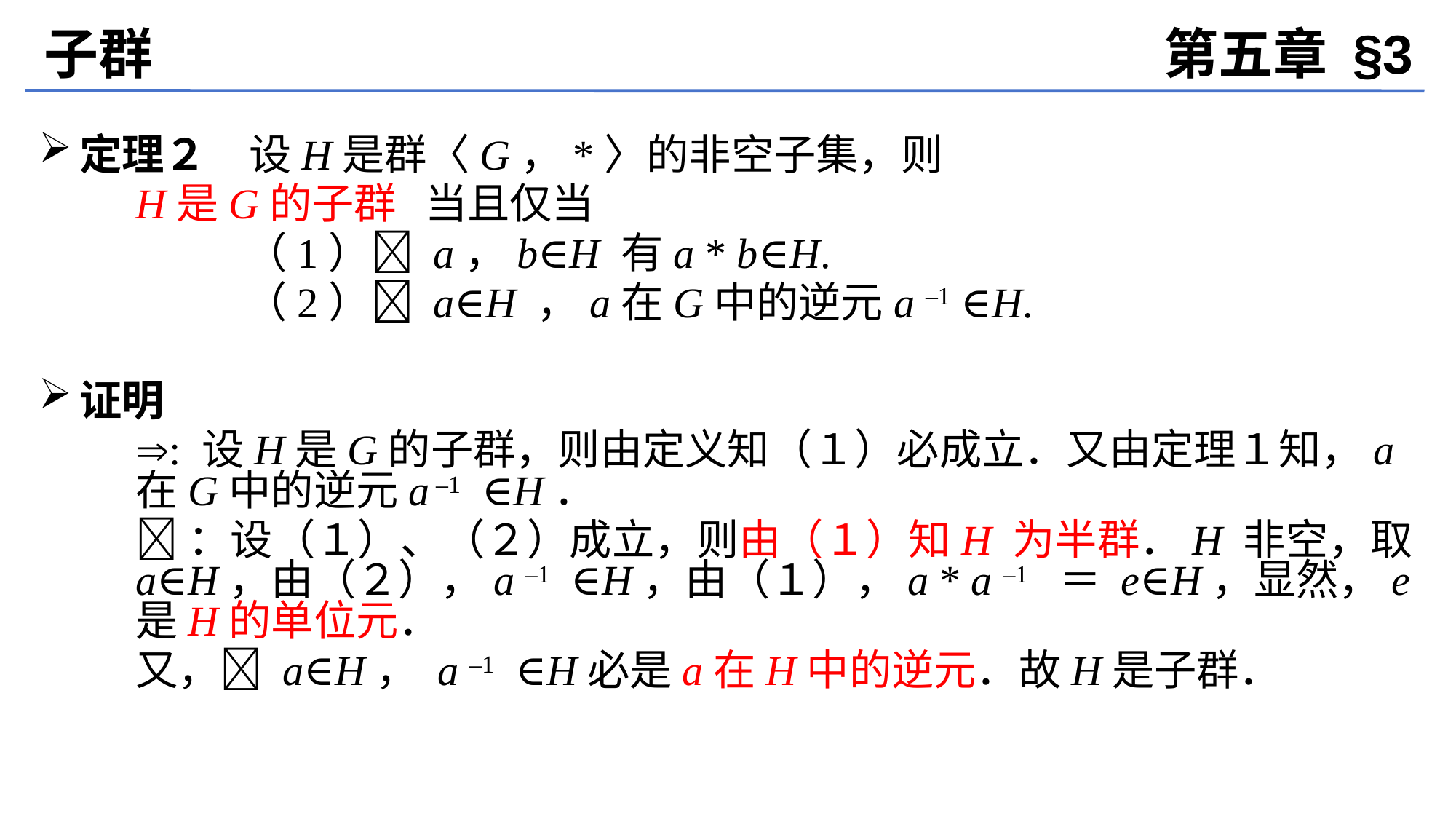

子群
第五章 §3
定理２　设H是群〈G，*〉的非空子集，则
	H是G的子群   当且仅当
		（1）∀ a，b∈H 有a * b∈H.
		（2）∀ a∈H ，a在G中的逆元a –1 ∈H.

证明
	⇒: 设H是G的子群，则由定义知（１）必成立．又由定理１知，a在G中的逆元a –1  ∈H．
	⇐：设（１）、（２）成立，则由（１）知H 为半群．H 非空，取a∈H，由（２），a –1  ∈H，由（１），a * a –1  ＝ e∈H，显然，e是H的单位元．
	又，∀ a∈H， a –1  ∈H必是a在H中的逆元．故H是子群．